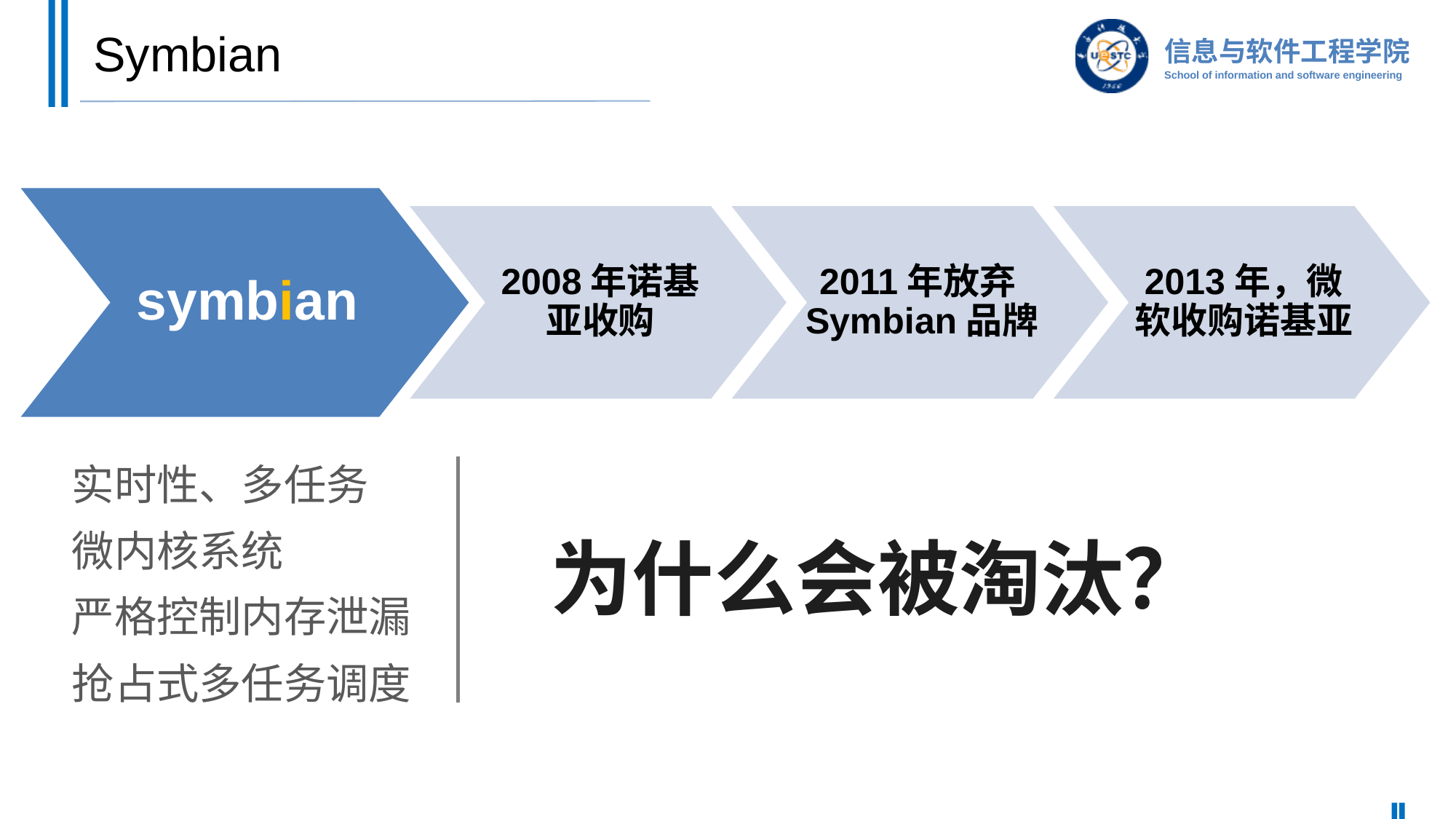

# Symbian
symbian
2008年诺基亚收购
2011年放弃Symbian品牌
2013年，微软收购诺基亚
实时性、多任务
微内核系统
严格控制内存泄漏
抢占式多任务调度
为什么会被淘汰？